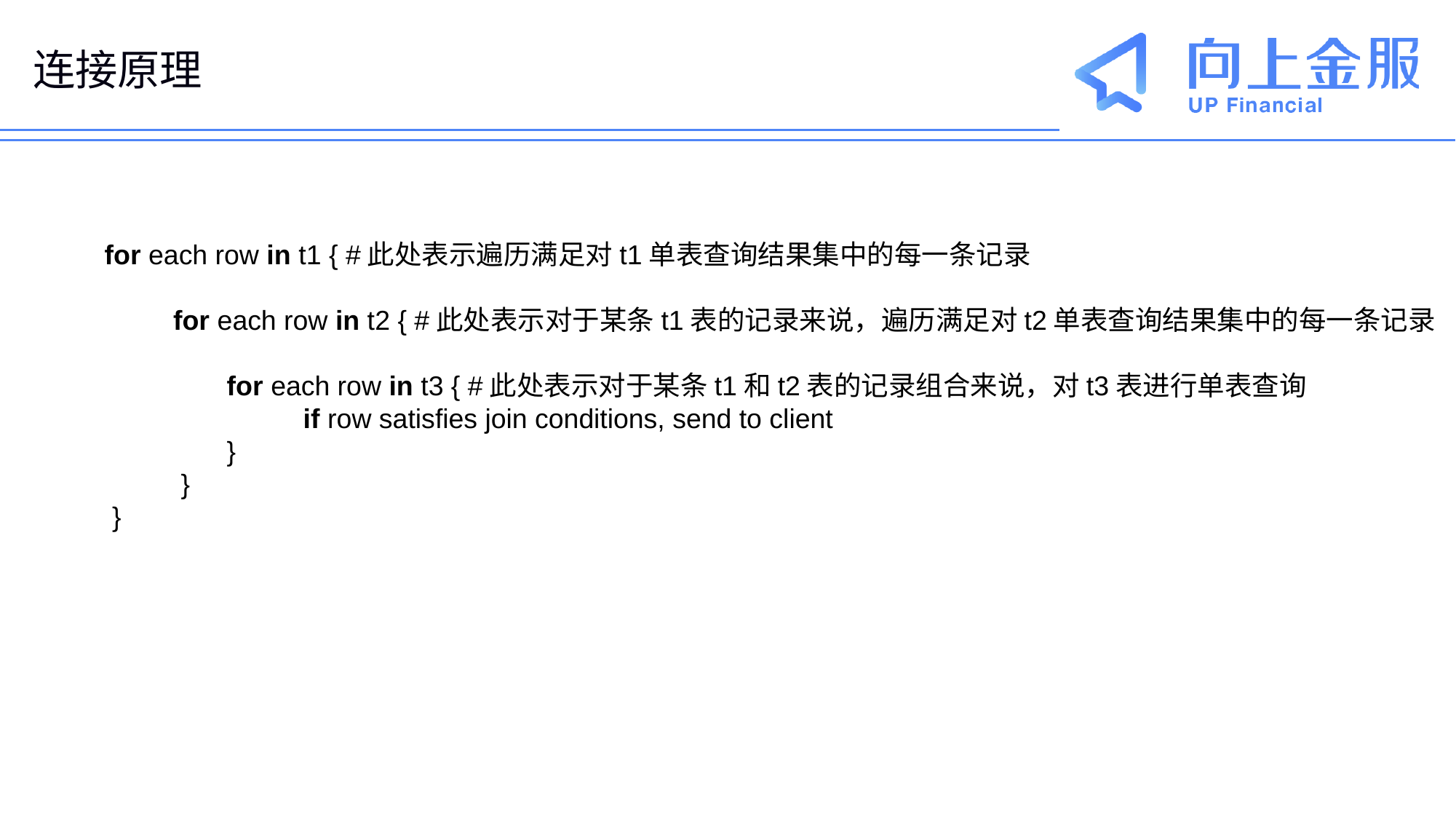

# 连接原理
for each row in t1 { #此处表示遍历满足对t1单表查询结果集中的每一条记录

         for each row in t2 { #此处表示对于某条t1表的记录来说，遍历满足对t2单表查询结果集中的每一条记录

                for each row in t3 { #此处表示对于某条t1和t2表的记录组合来说，对t3表进行单表查询
                          if row satisfies join conditions, send to client
                }
          }
 }